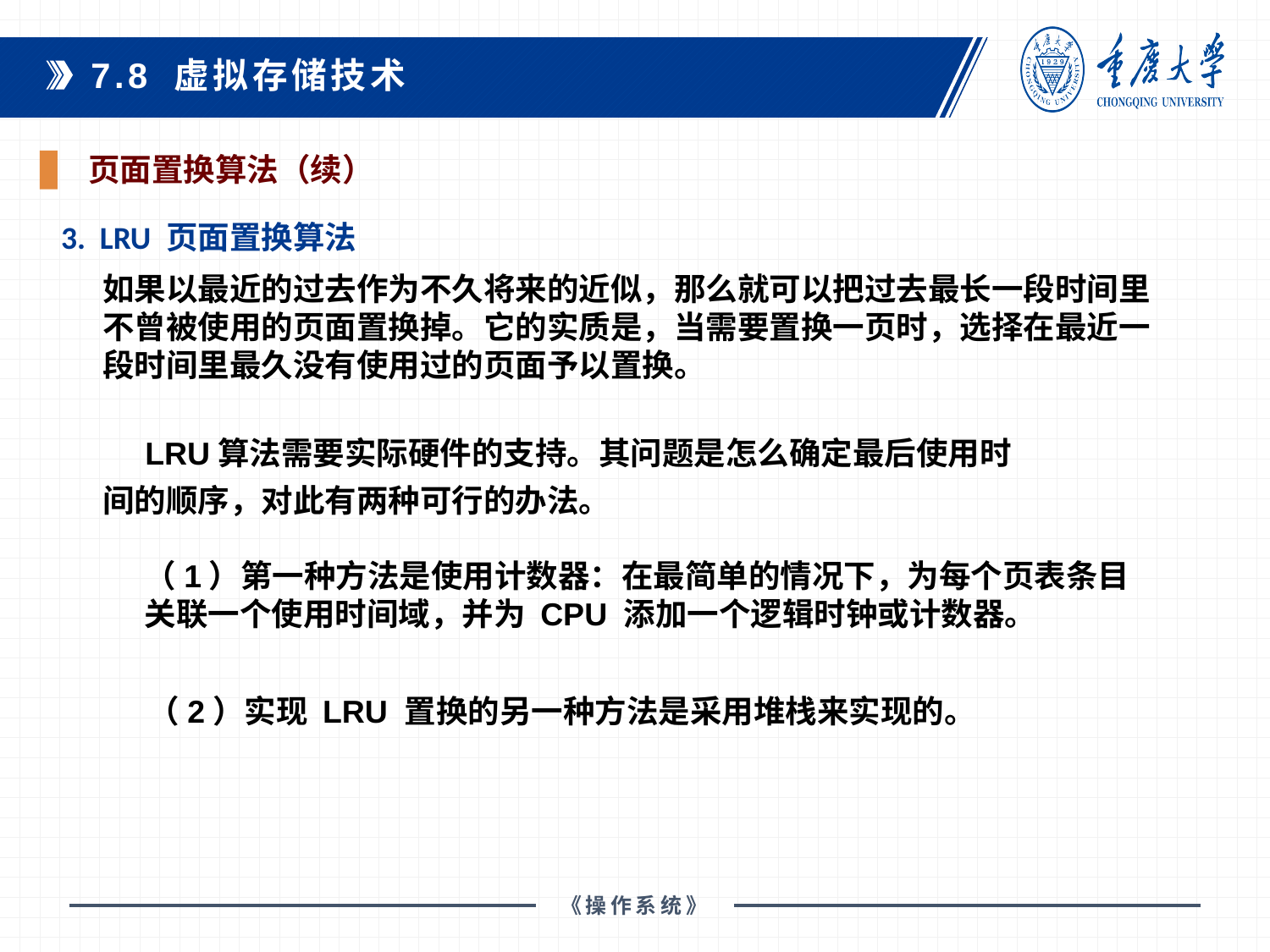

7.8 虚拟存储技术

 页面置换算法（续）

3.  LRU 页面置换算法

如果以最近的过去作为不久将来的近似，那么就可以把过去最长一段时间里不曾被使用的页面置换掉。它的实质是，当需要置换一页时，选择在最近一段时间里最久没有使用过的页面予以置换。
LRU算法需要实际硬件的支持。其问题是怎么确定最后使用时间的顺序，对此有两种可行的办法。
（1）第一种方法是使用计数器：在最简单的情况下，为每个页表条目关联一个使用时间域，并为 CPU 添加一个逻辑时钟或计数器。
（2）实现 LRU 置换的另一种方法是采用堆栈来实现的。